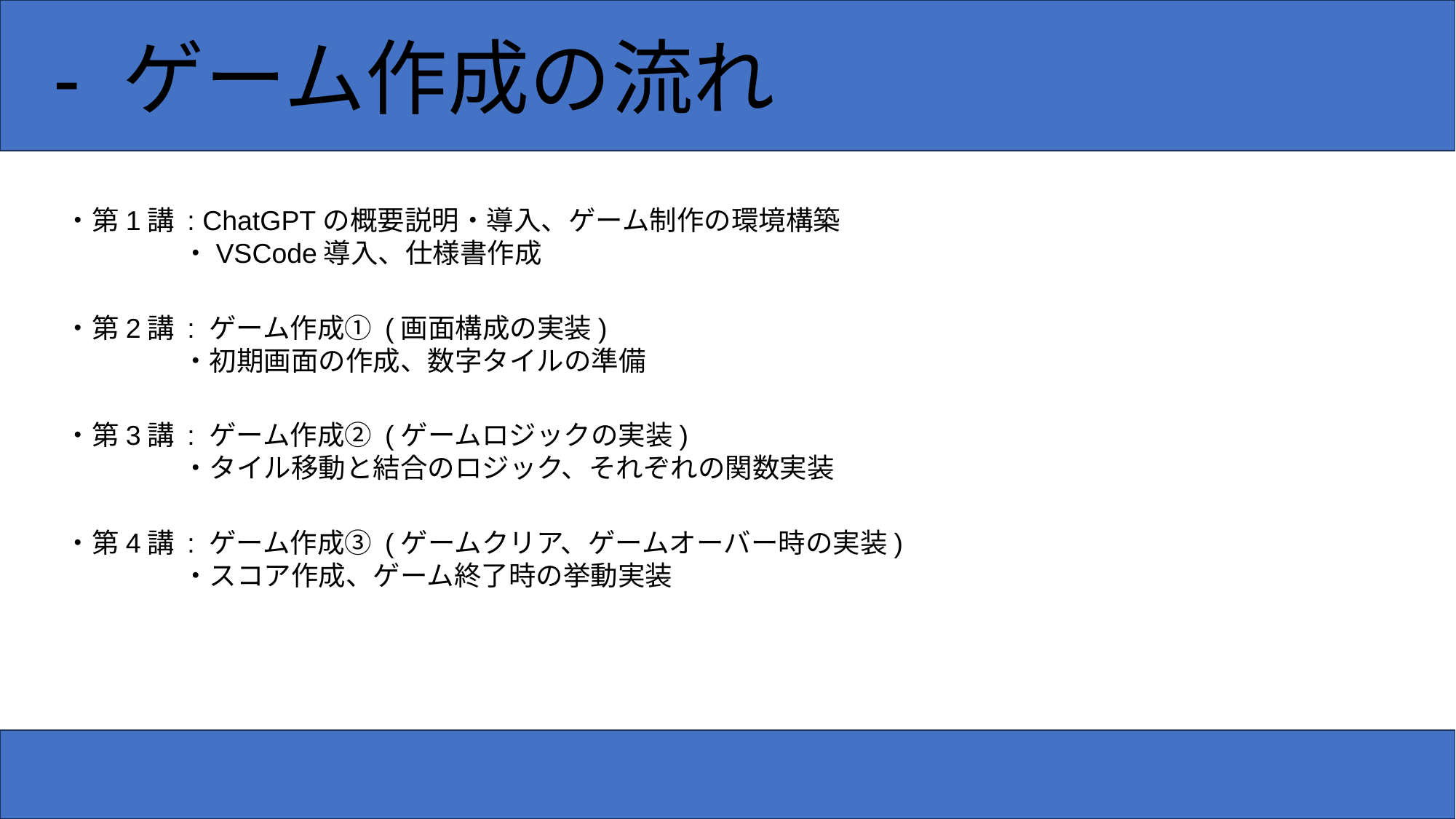

- ゲーム作成の流れ
・第1講 : ChatGPTの概要説明・導入、ゲーム制作の環境構築
・VSCode導入、仕様書作成
・第2講 : ゲーム作成① (画面構成の実装)
・初期画面の作成、数字タイルの準備
・第3講 : ゲーム作成② (ゲームロジックの実装)
・タイル移動と結合のロジック、それぞれの関数実装
・第4講 : ゲーム作成③ (ゲームクリア、ゲームオーバー時の実装)
・スコア作成、ゲーム終了時の挙動実装